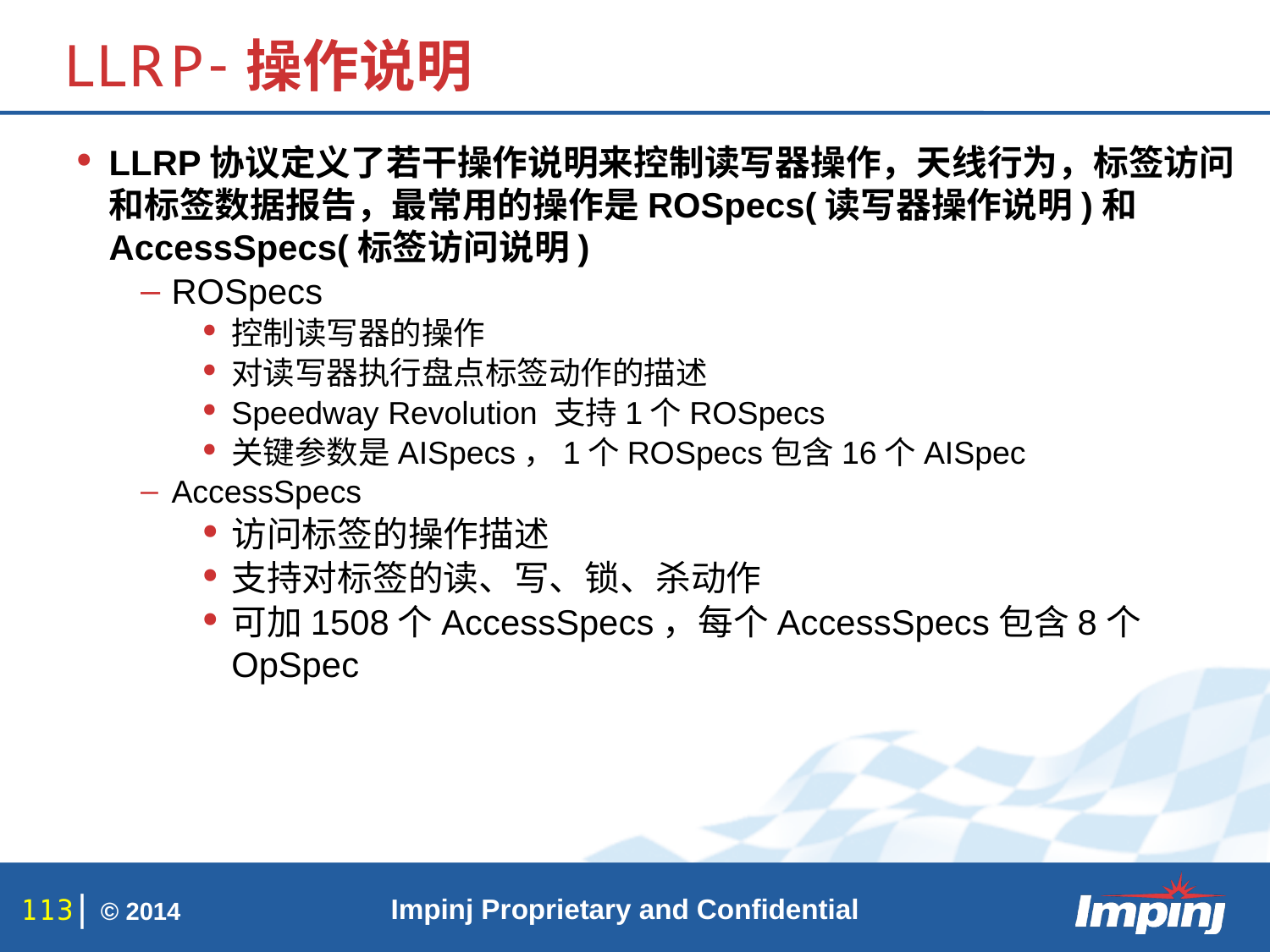

# LLRP-操作说明
LLRP协议定义了若干操作说明来控制读写器操作，天线行为，标签访问和标签数据报告，最常用的操作是ROSpecs(读写器操作说明)和AccessSpecs(标签访问说明)
ROSpecs
控制读写器的操作
对读写器执行盘点标签动作的描述
Speedway Revolution 支持1个ROSpecs
关键参数是AISpecs，1个ROSpecs包含16个AISpec
AccessSpecs
访问标签的操作描述
支持对标签的读、写、锁、杀动作
可加1508个AccessSpecs，每个AccessSpecs包含8个OpSpec